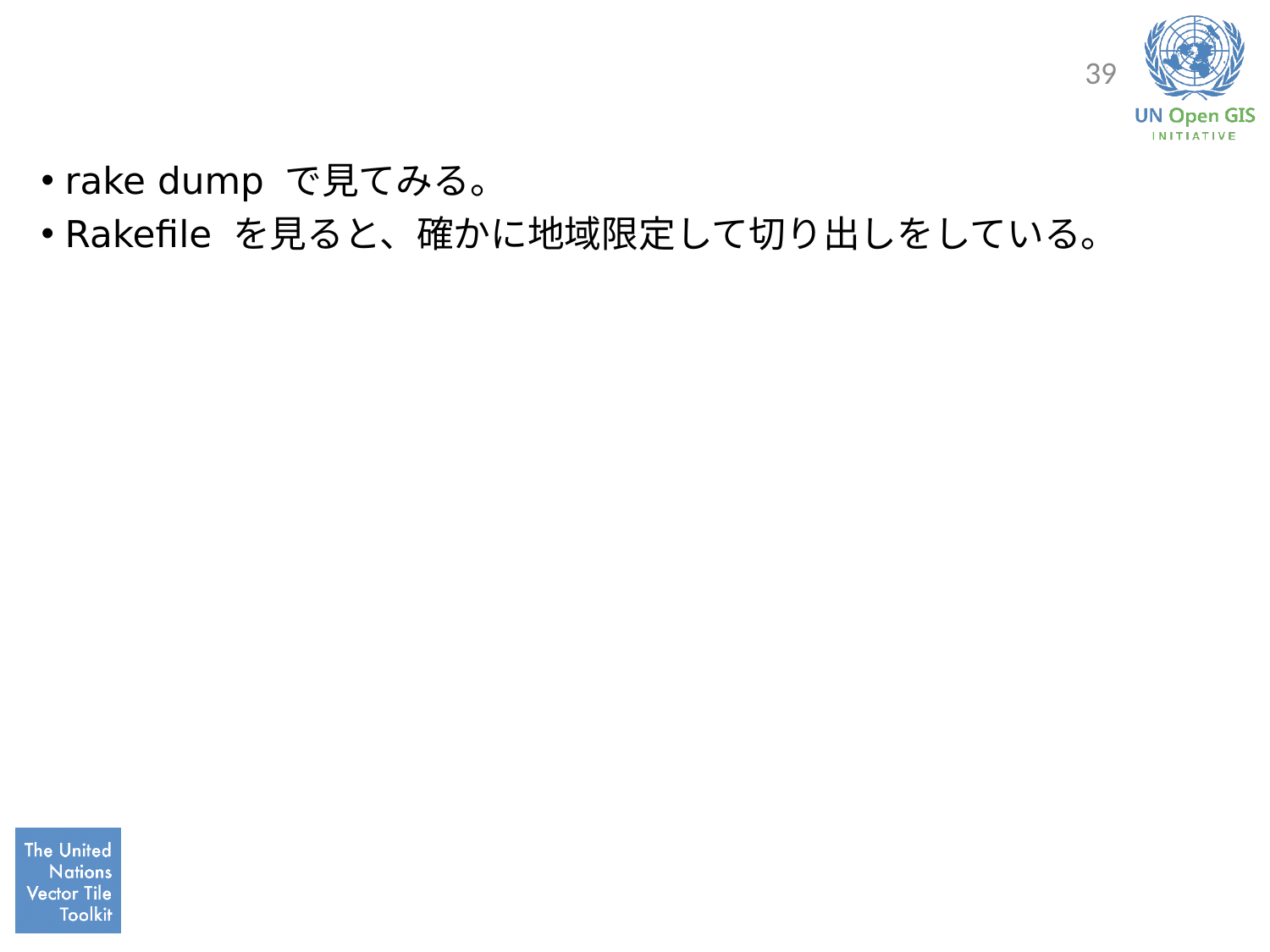

#
39
rake dump で見てみる。
Rakefile を見ると、確かに地域限定して切り出しをしている。